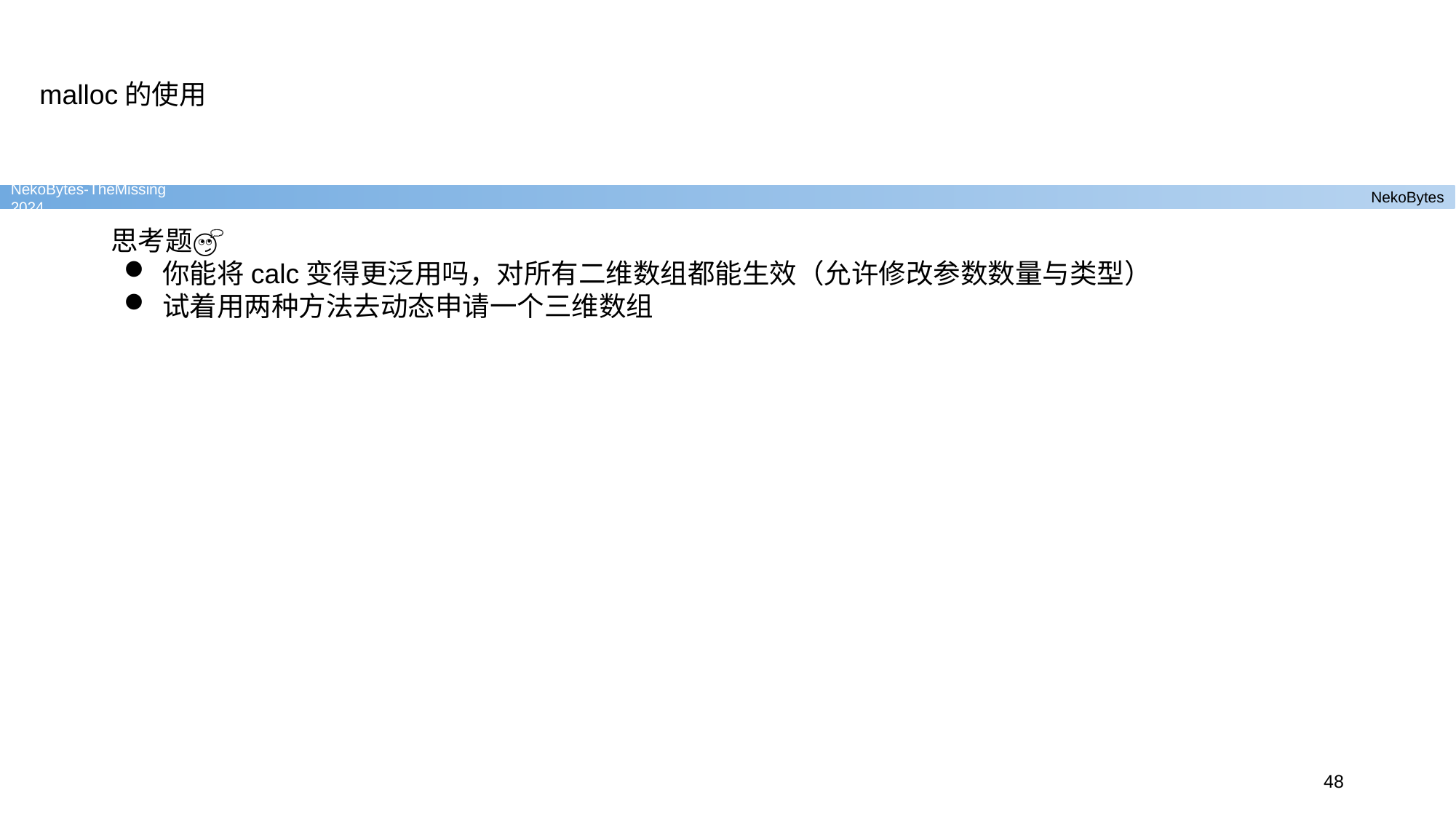

# malloc的使用
思考题🤔
你能将calc变得更泛用吗，对所有二维数组都能生效（允许修改参数数量与类型）
试着用两种方法去动态申请一个三维数组
48